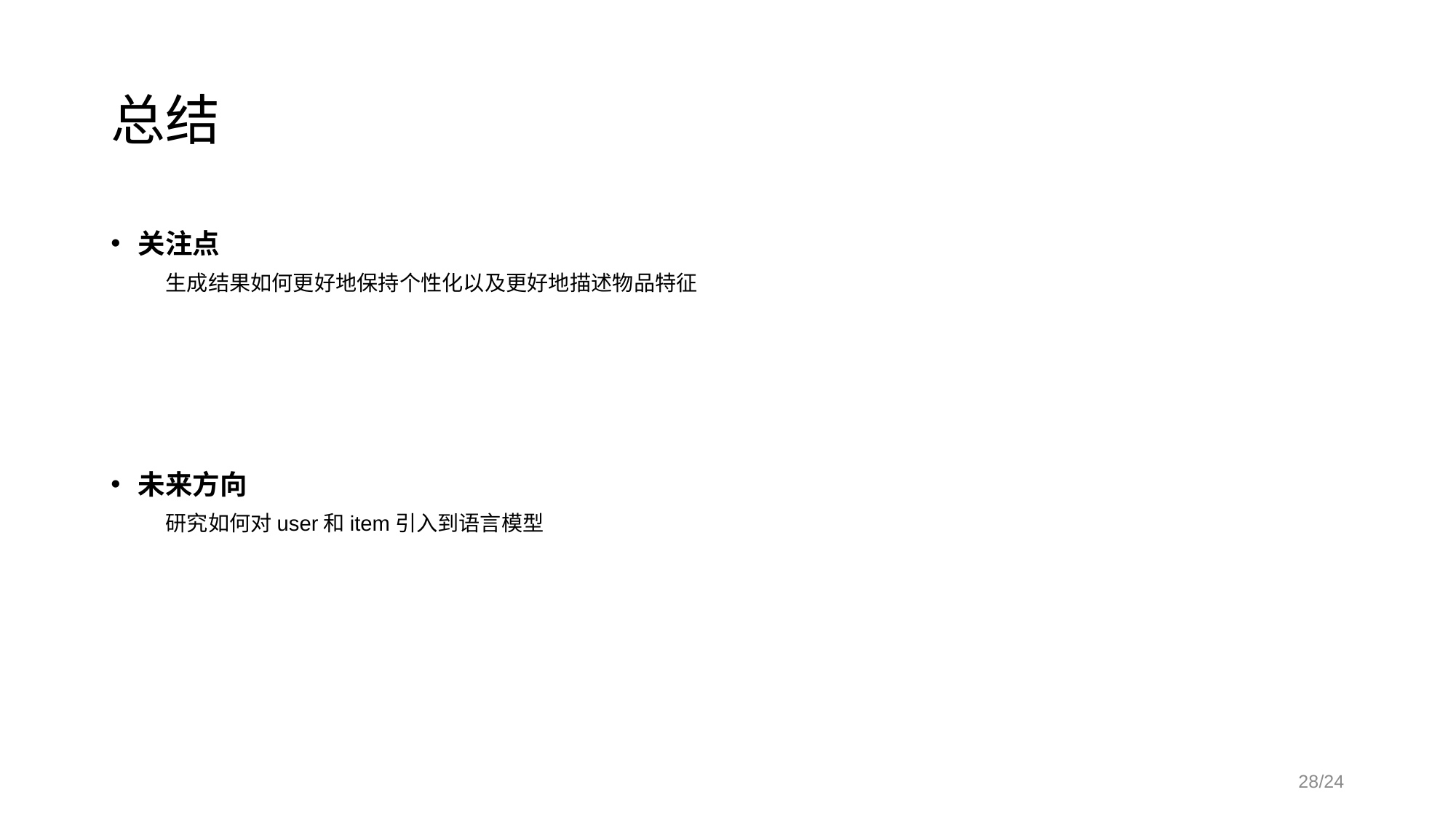

# 总结
关注点
生成结果如何更好地保持个性化以及更好地描述物品特征

未来方向
研究如何对user和item引入到语言模型

28/24